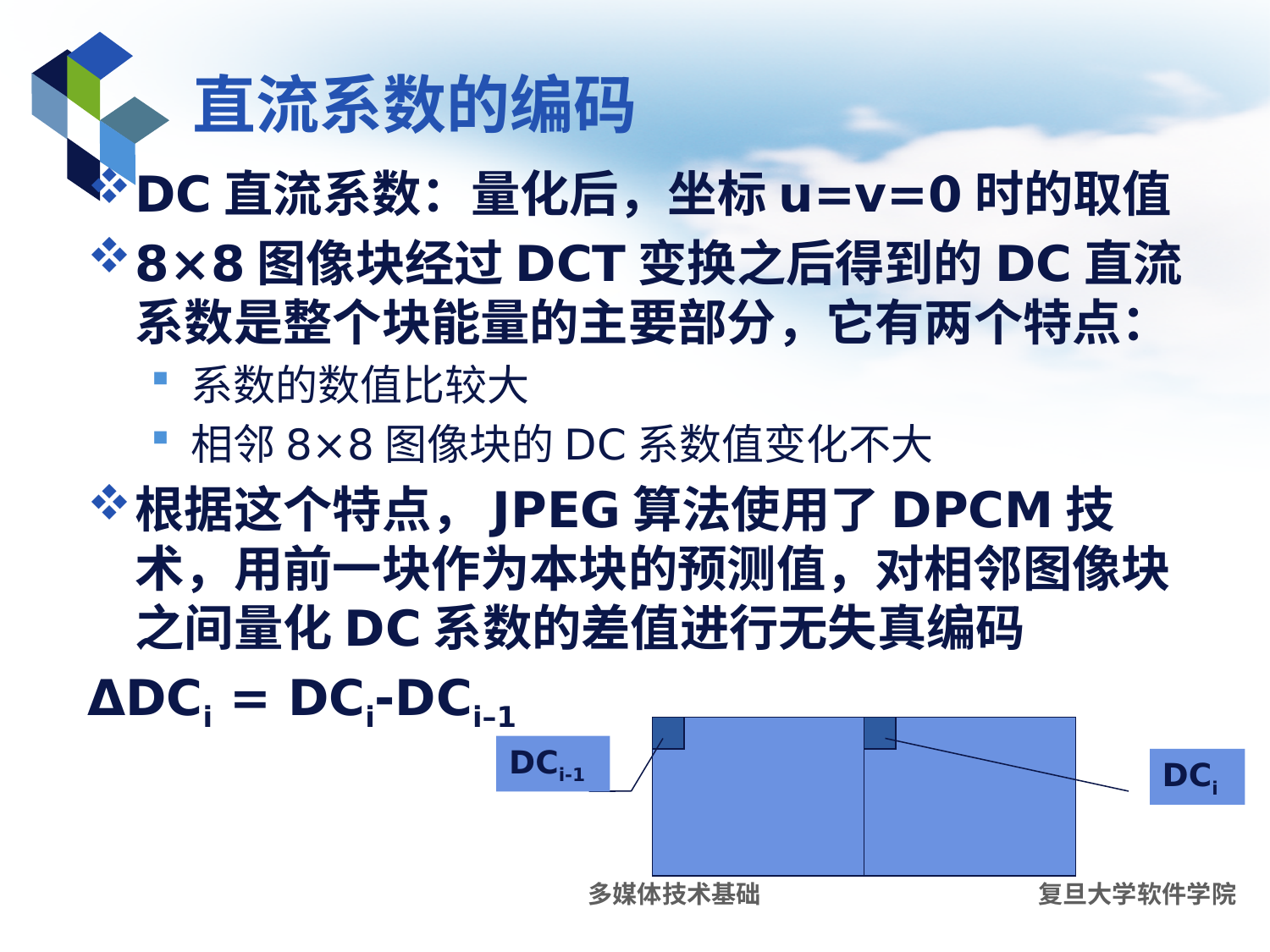

# 直流系数的编码
DC直流系数：量化后，坐标u=v=0时的取值
8×8图像块经过DCT变换之后得到的DC直流系数是整个块能量的主要部分，它有两个特点：
系数的数值比较大
相邻8×8图像块的DC系数值变化不大
根据这个特点，JPEG算法使用了DPCM技术，用前一块作为本块的预测值，对相邻图像块之间量化DC系数的差值进行无失真编码
ΔDCi = DCi-DCi–1

DCi-1

DCi

多媒体技术基础